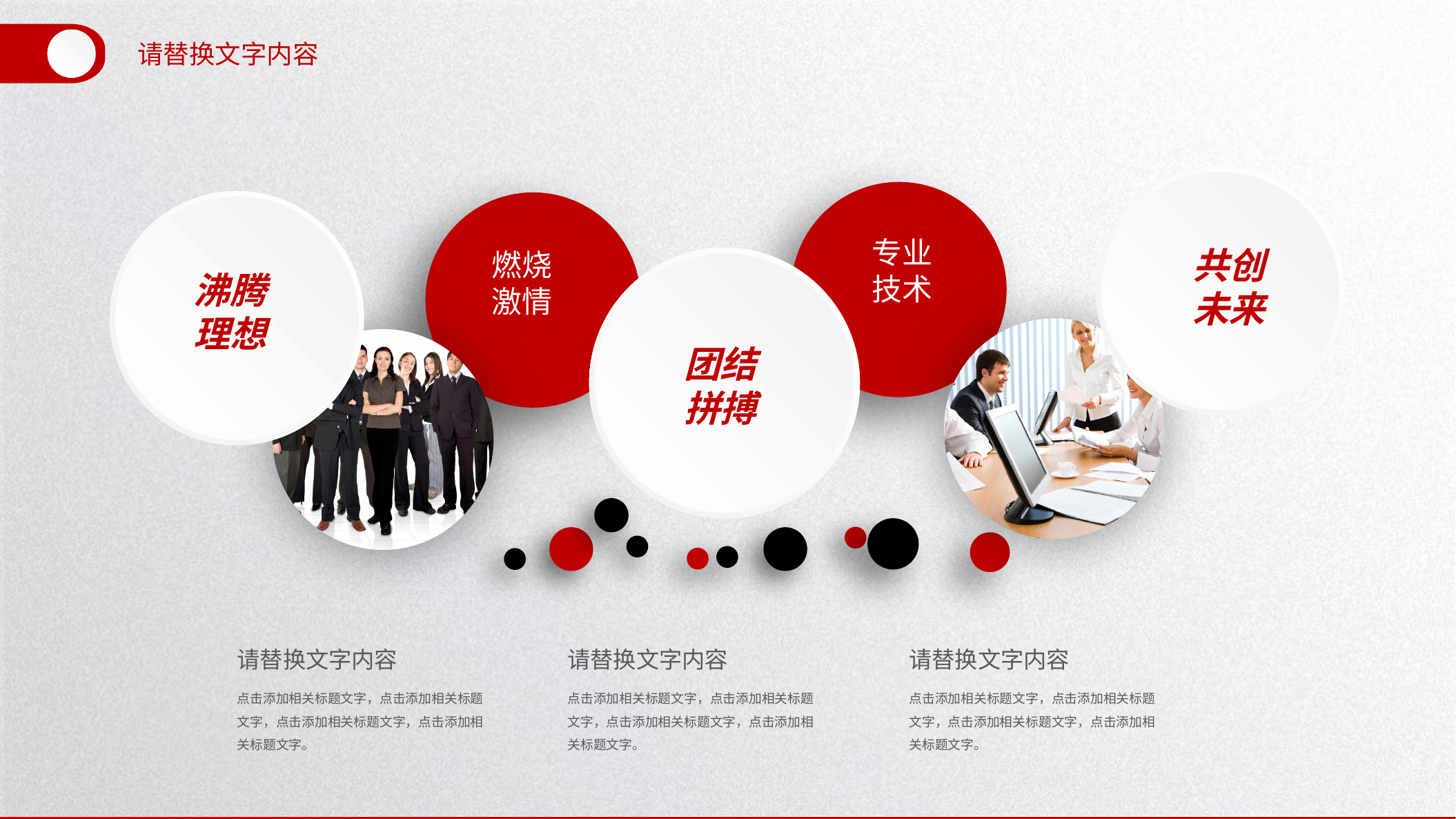

请替换文字内容

专业
技术
共创
未来
燃烧
激情

沸腾
理想

团结拼搏

请替换文字内容
请替换文字内容
请替换文字内容
点击添加相关标题文字，点击添加相关标题文字，点击添加相关标题文字，点击添加相关标题文字。
点击添加相关标题文字，点击添加相关标题文字，点击添加相关标题文字，点击添加相关标题文字。
点击添加相关标题文字，点击添加相关标题文字，点击添加相关标题文字，点击添加相关标题文字。